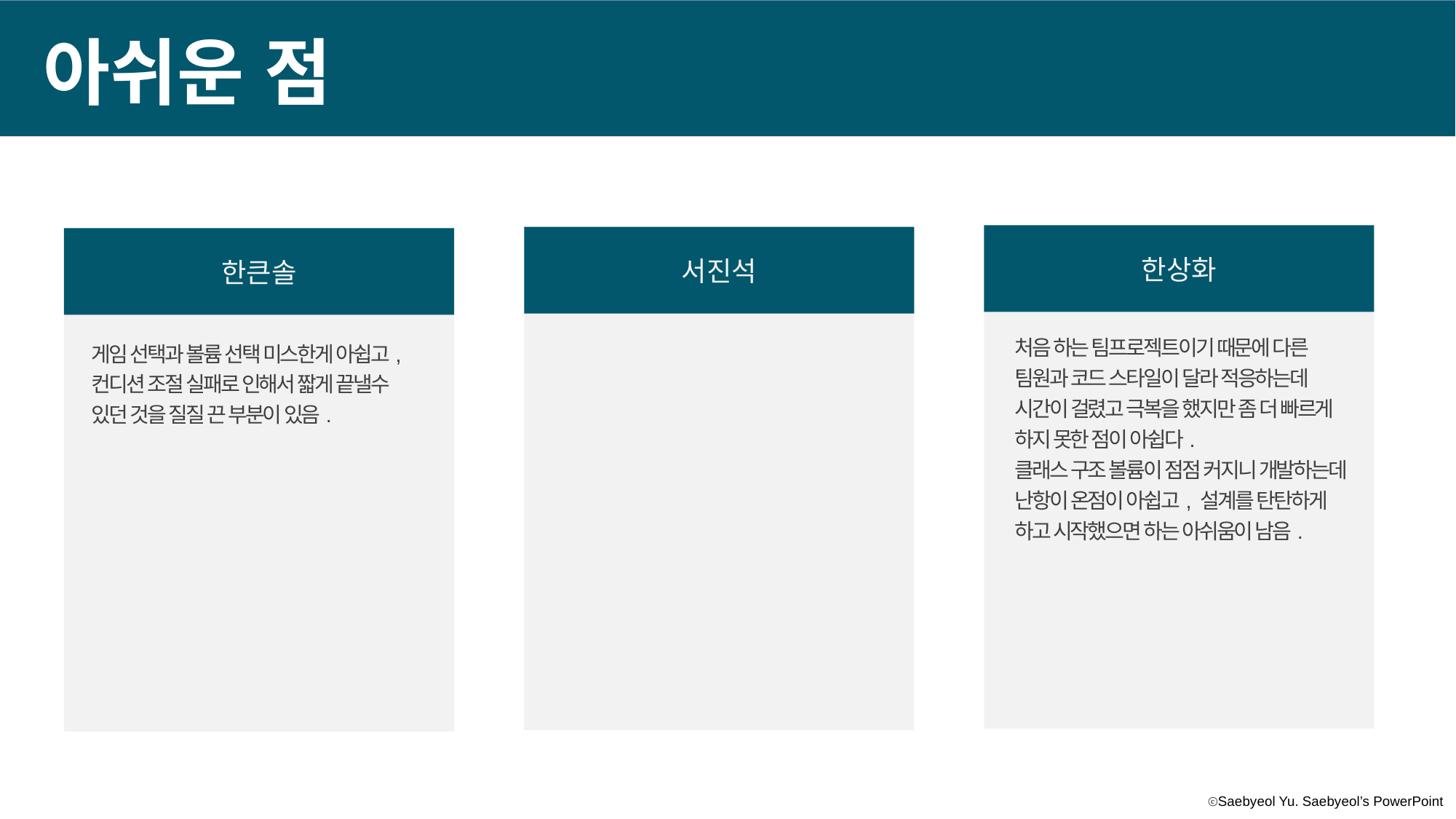

아쉬운 점

한상화
서진석
한큰솔
처음 하는 팀프로젝트이기 때문에 다른 팀원과 코드 스타일이 달라 적응하는데 시간이 걸렸고 극복을 했지만 좀 더 빠르게 하지 못한 점이 아쉽다.
클래스 구조 볼륨이 점점 커지니 개발하는데 난항이 온점이 아쉽고, 설계를 탄탄하게 하고 시작했으면 하는 아쉬움이 남음.

게임 선택과 볼륨 선택 미스한게 아쉽고,
컨디션 조절 실패로 인해서 짧게 끝낼수 있던 것을 질질 끈 부분이 있음.